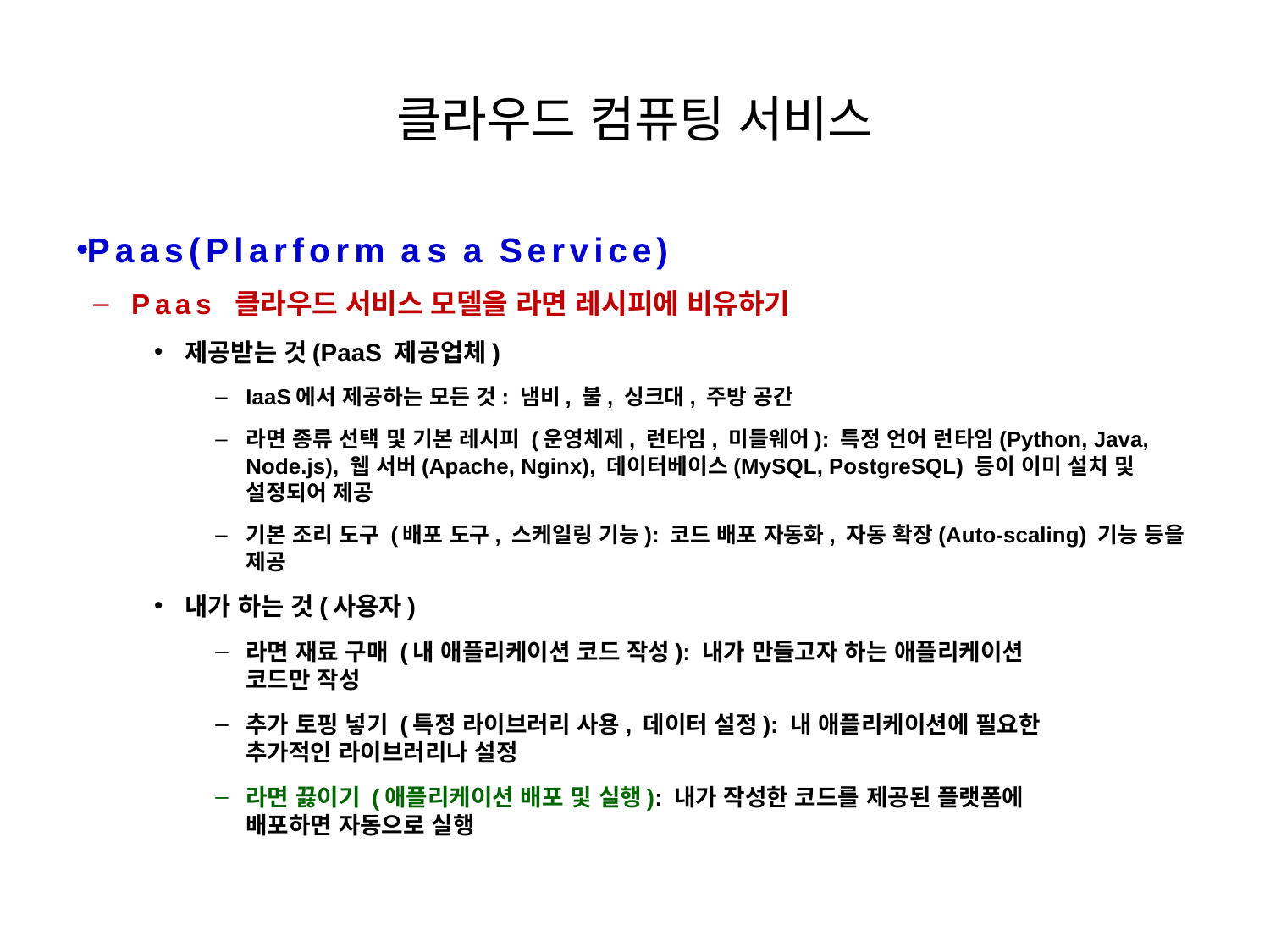

# 클라우드 컴퓨팅 서비스
Paas(Plarform as a Service)
Paas 클라우드 서비스 모델을 라면 레시피에 비유하기
제공받는 것(PaaS 제공업체)
IaaS에서 제공하는 모든 것: 냄비, 불, 싱크대, 주방 공간
라면 종류 선택 및 기본 레시피 (운영체제, 런타임, 미들웨어): 특정 언어 런타임(Python, Java, Node.js), 웹 서버(Apache, Nginx), 데이터베이스(MySQL, PostgreSQL) 등이 이미 설치 및
설정되어 제공
기본 조리 도구 (배포 도구, 스케일링 기능): 코드 배포 자동화, 자동 확장(Auto-scaling) 기능 등을 제공
내가 하는 것(사용자)
라면 재료 구매 (내 애플리케이션 코드 작성): 내가 만들고자 하는 애플리케이션
코드만 작성
추가 토핑 넣기 (특정 라이브러리 사용, 데이터 설정): 내 애플리케이션에 필요한
추가적인 라이브러리나 설정
라면 끓이기 (애플리케이션 배포 및 실행): 내가 작성한 코드를 제공된 플랫폼에
배포하면 자동으로 실행